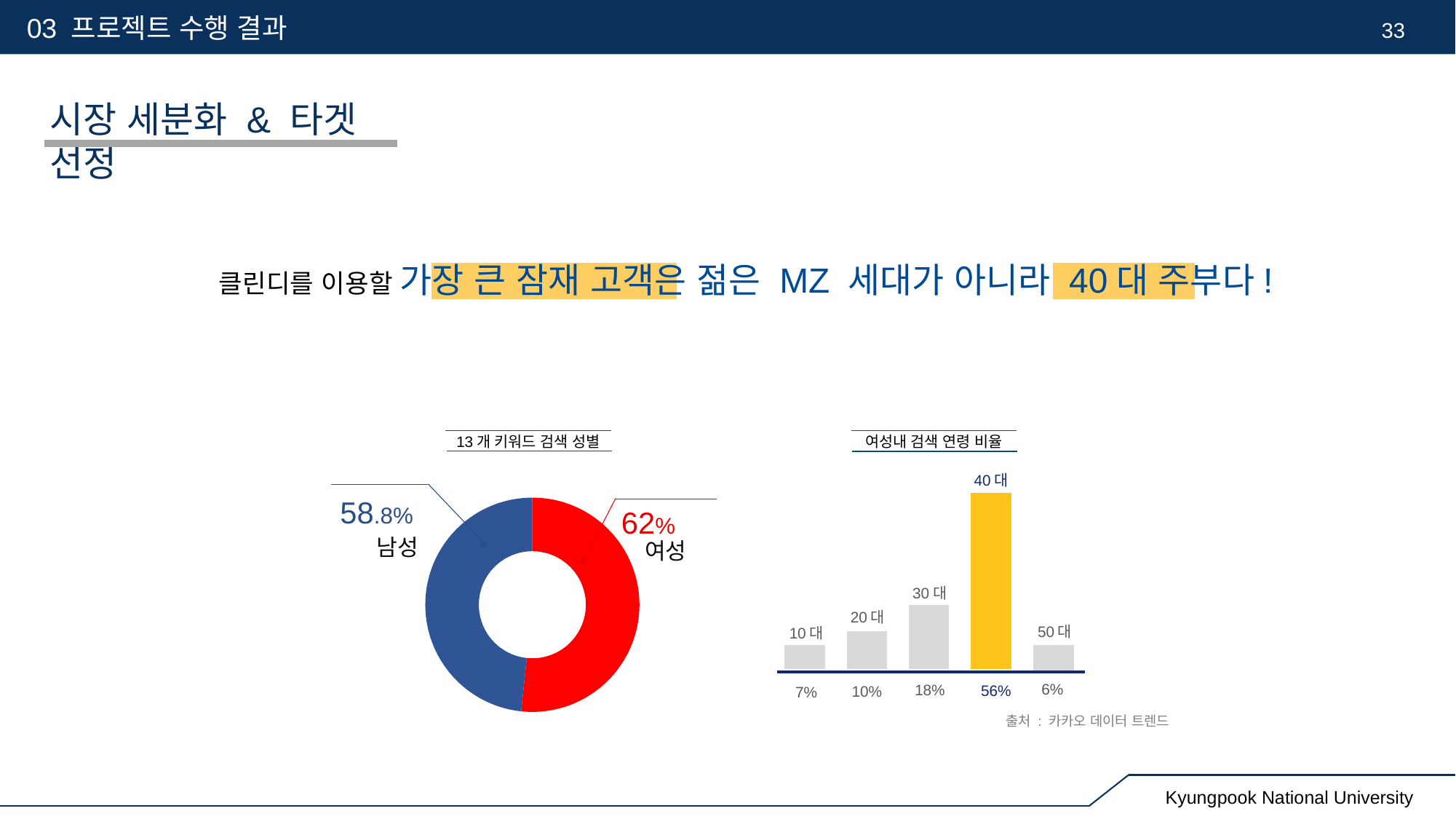

03 프로젝트 수행 결과
33
시장 세분화 & 타겟 선정
클린디를 이용할 가장 큰 잠재 고객은 젊은 MZ 세대가 아니라 40대 주부다!

13개 키워드 검색 성별
여성내 검색 연령 비율
40대

30대
20대
50대

10대

6%
18%
56%
10%
7%
출처 : 카카오 데이터 트렌드
58.8%

### Chart

| Category | 판매 |
|---|---|
| 1분기 | 62.0 |
| 2분기 | 58.0 |
62%
남성
여성

Kyungpook National University